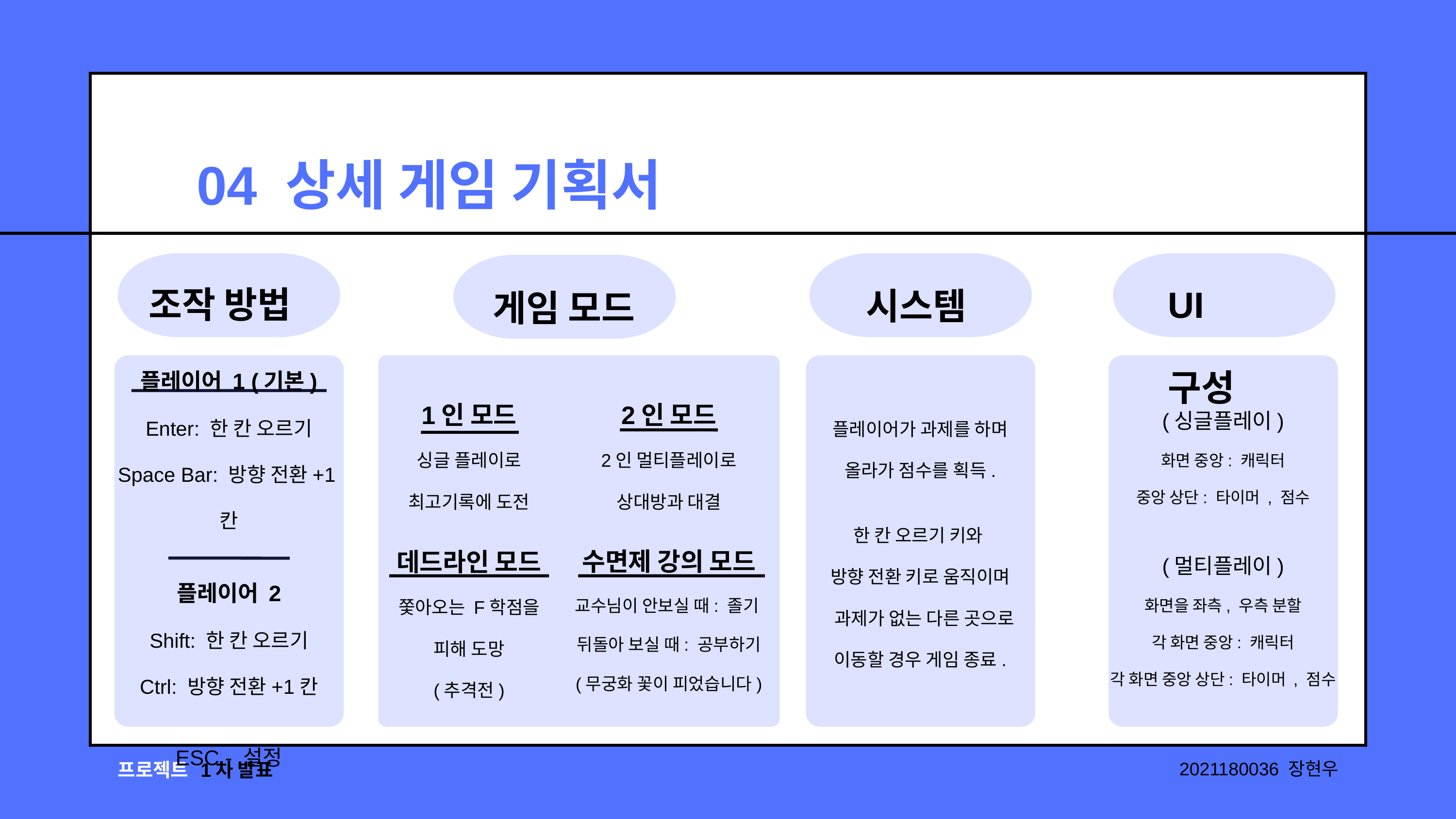

04 상세 게임 기획서

조작 방법
UI 구성
시스템
게임 모드

플레이어 1 (기본)
Enter: 한 칸 오르기
Space Bar: 방향 전환+1칸

플레이어 2
Shift: 한 칸 오르기
Ctrl: 방향 전환+1칸

ESC - 설정

1인 모드
싱글 플레이로
최고기록에 도전
2인 모드
2인 멀티플레이로
상대방과 대결
(싱글플레이)
화면 중앙: 캐릭터
중앙 상단: 타이머 , 점수

(멀티플레이)
화면을 좌측, 우측 분할
각 화면 중앙: 캐릭터
각 화면 중앙 상단: 타이머 , 점수

플레이어가 과제를 하며
올라가 점수를 획득.

한 칸 오르기 키와
방향 전환 키로 움직이며
 과제가 없는 다른 곳으로 이동할 경우 게임 종료.

데드라인 모드
쫓아오는 F학점을
피해 도망
(추격전)
수면제 강의 모드
교수님이 안보실 때: 졸기
뒤돌아 보실 때: 공부하기
(무궁화 꽃이 피었습니다)

프로젝트
1차 발표
2021180036 장현우